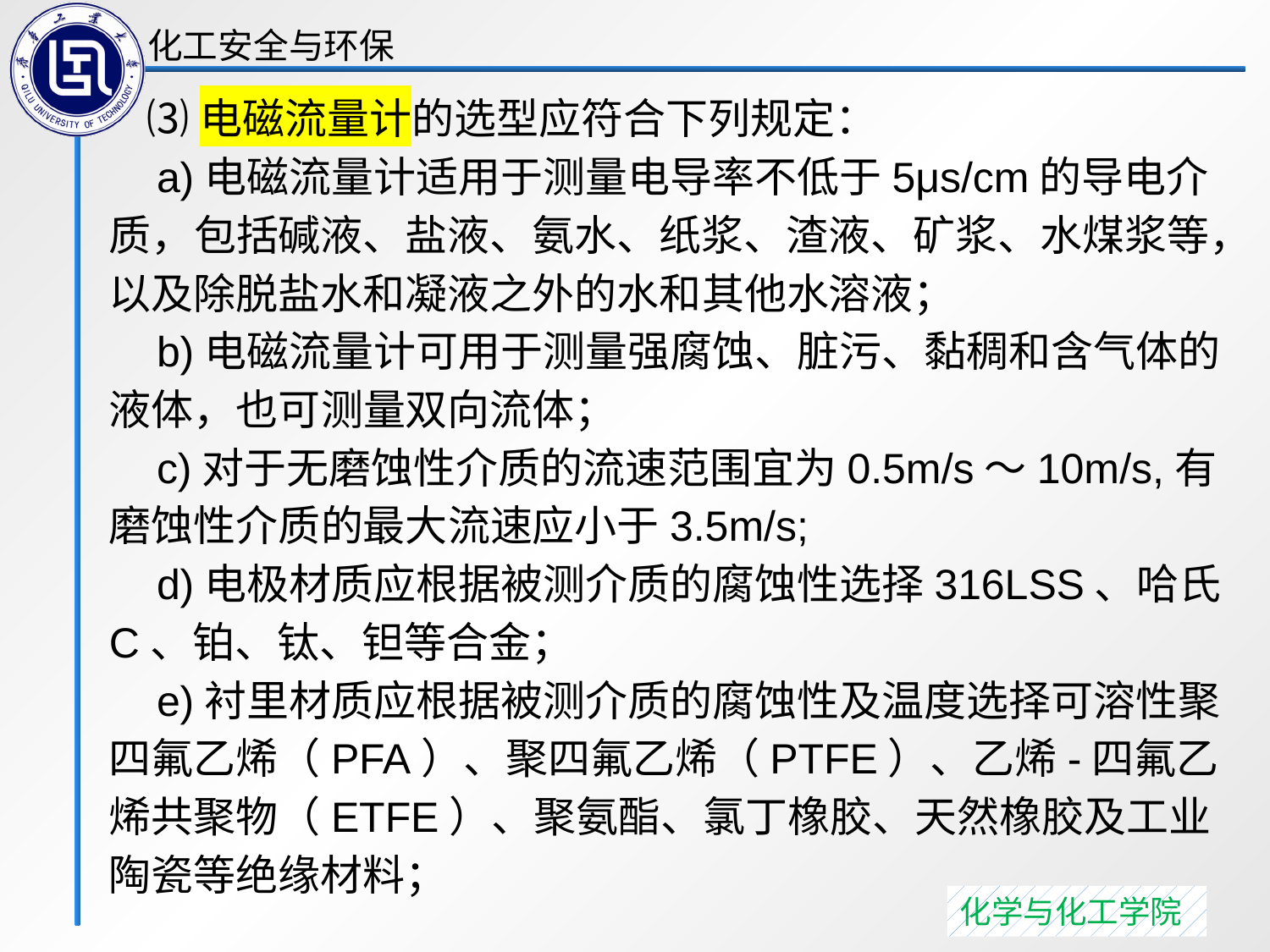

⑶电磁流量计的选型应符合下列规定：
    a)电磁流量计适用于测量电导率不低于5μs/cm的导电介质，包括碱液、盐液、氨水、纸浆、渣液、矿浆、水煤浆等，以及除脱盐水和凝液之外的水和其他水溶液；
    b)电磁流量计可用于测量强腐蚀、脏污、黏稠和含气体的液体，也可测量双向流体；
    c)对于无磨蚀性介质的流速范围宜为0.5m/s～10m/s,有磨蚀性介质的最大流速应小于3.5m/s;
    d)电极材质应根据被测介质的腐蚀性选择316LSS、哈氏C、铂、钛、钽等合金；
    e)衬里材质应根据被测介质的腐蚀性及温度选择可溶性聚四氟乙烯（PFA）、聚四氟乙烯（PTFE）、乙烯-四氟乙烯共聚物（ETFE）、聚氨酯、氯丁橡胶、天然橡胶及工业陶瓷等绝缘材料；